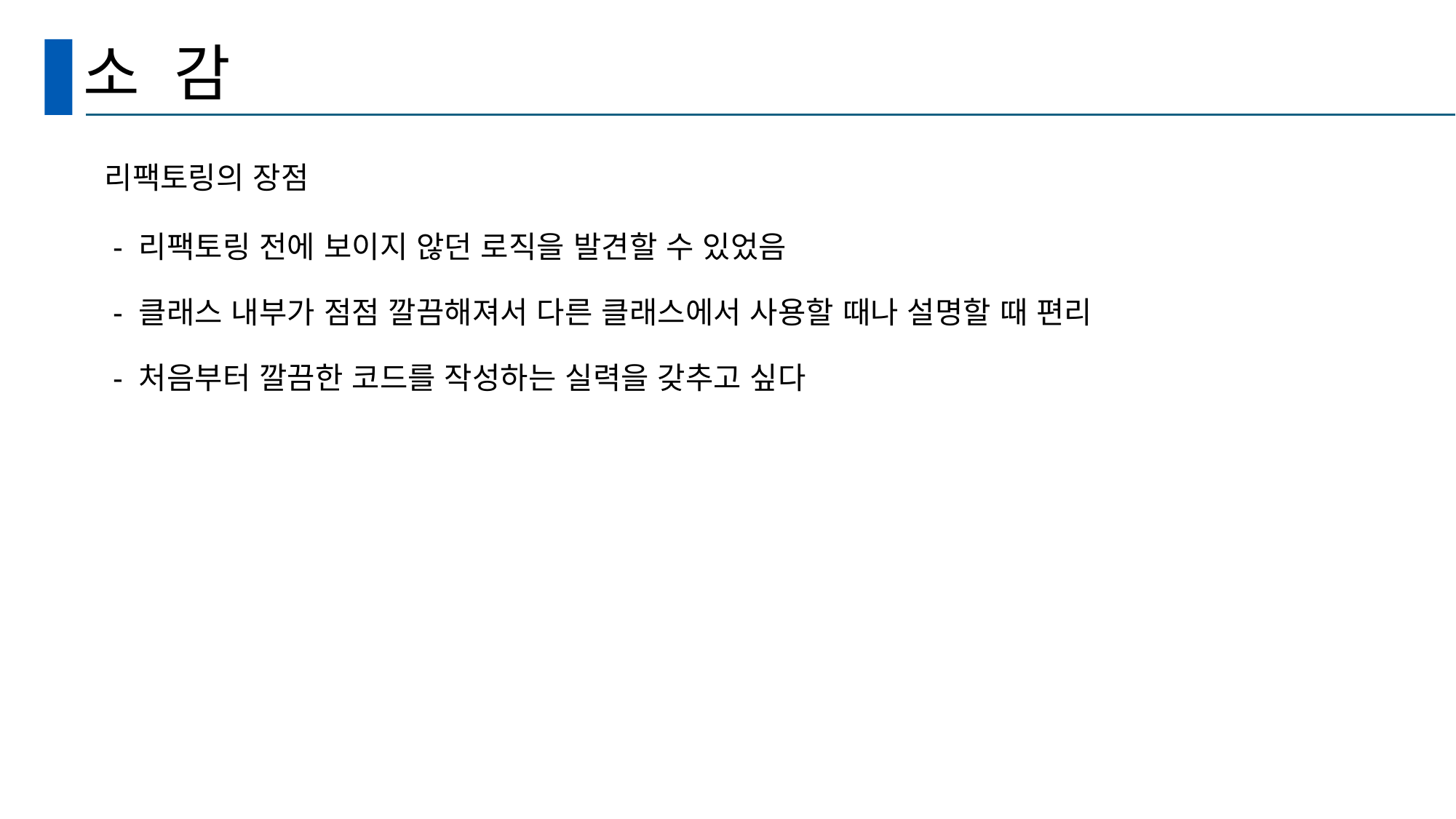

# 소  감
리팩토링의 장점
 - 리팩토링 전에 보이지 않던 로직을 발견할 수 있었음

 - 클래스 내부가 점점 깔끔해져서 다른 클래스에서 사용할 때나 설명할 때 편리

 - 처음부터 깔끔한 코드를 작성하는 실력을 갖추고 싶다